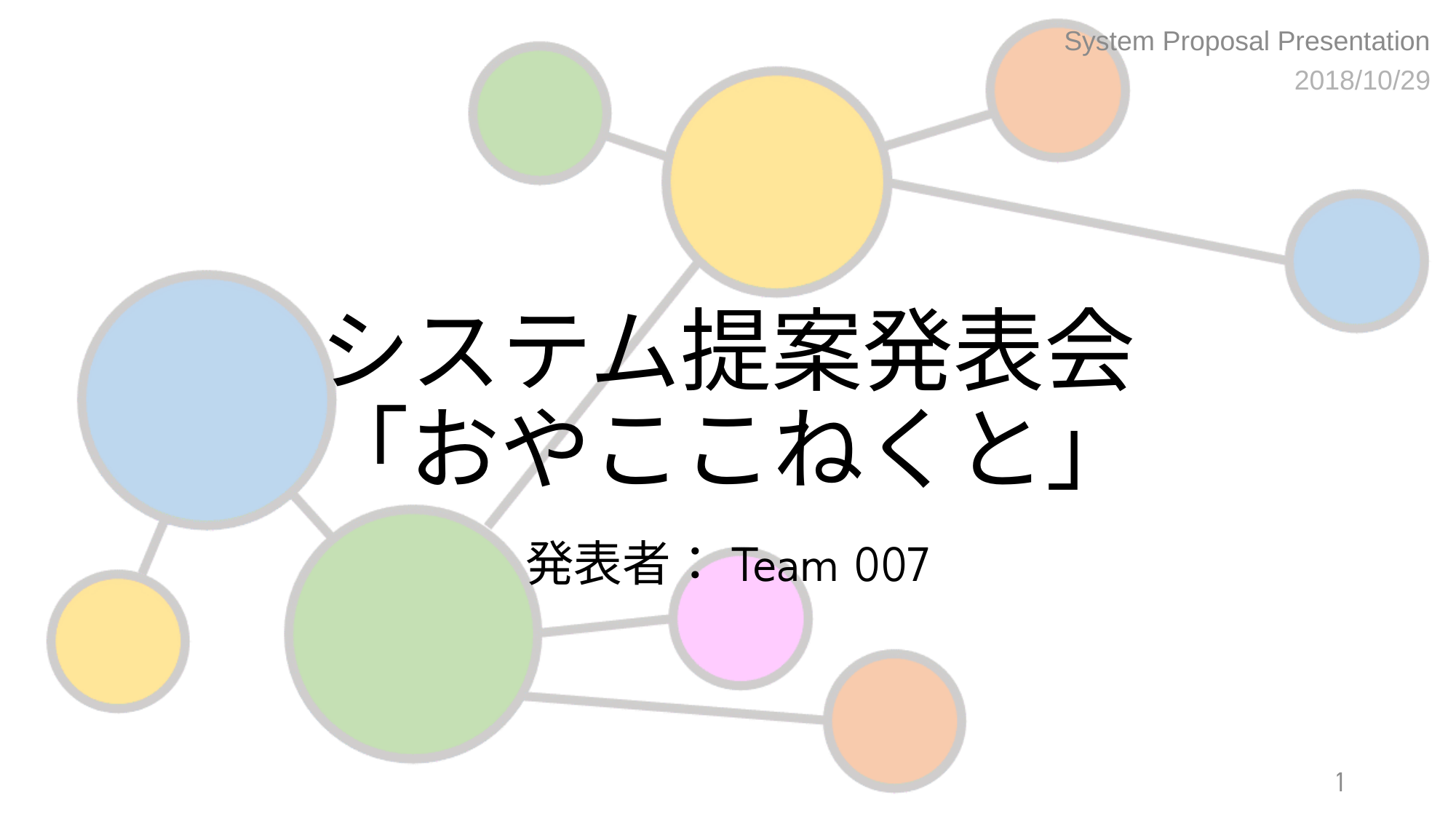

2018/10/29
# システム提案発表会 「おやここねくと」
発表者：Team 007
1